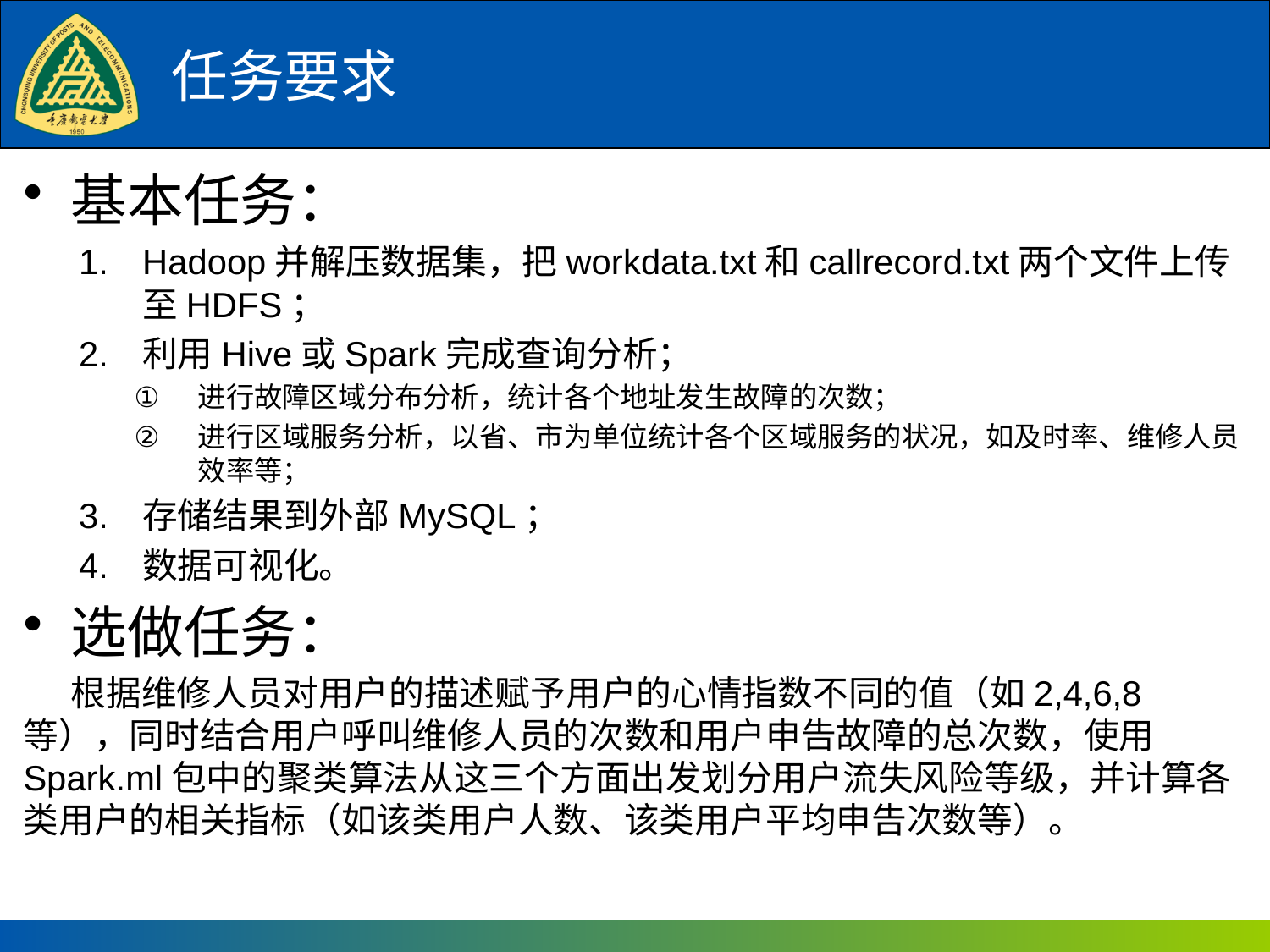

# 任务要求
基本任务：
Hadoop并解压数据集，把workdata.txt和callrecord.txt两个文件上传至HDFS；
利用Hive或Spark完成查询分析；
进行故障区域分布分析，统计各个地址发生故障的次数；
进行区域服务分析，以省、市为单位统计各个区域服务的状况，如及时率、维修人员效率等；
存储结果到外部MySQL；
数据可视化。
选做任务：
     根据维修人员对用户的描述赋予用户的心情指数不同的值（如2,4,6,8等），同时结合用户呼叫维修人员的次数和用户申告故障的总次数，使用Spark.ml包中的聚类算法从这三个方面出发划分用户流失风险等级，并计算各类用户的相关指标（如该类用户人数、该类用户平均申告次数等）。